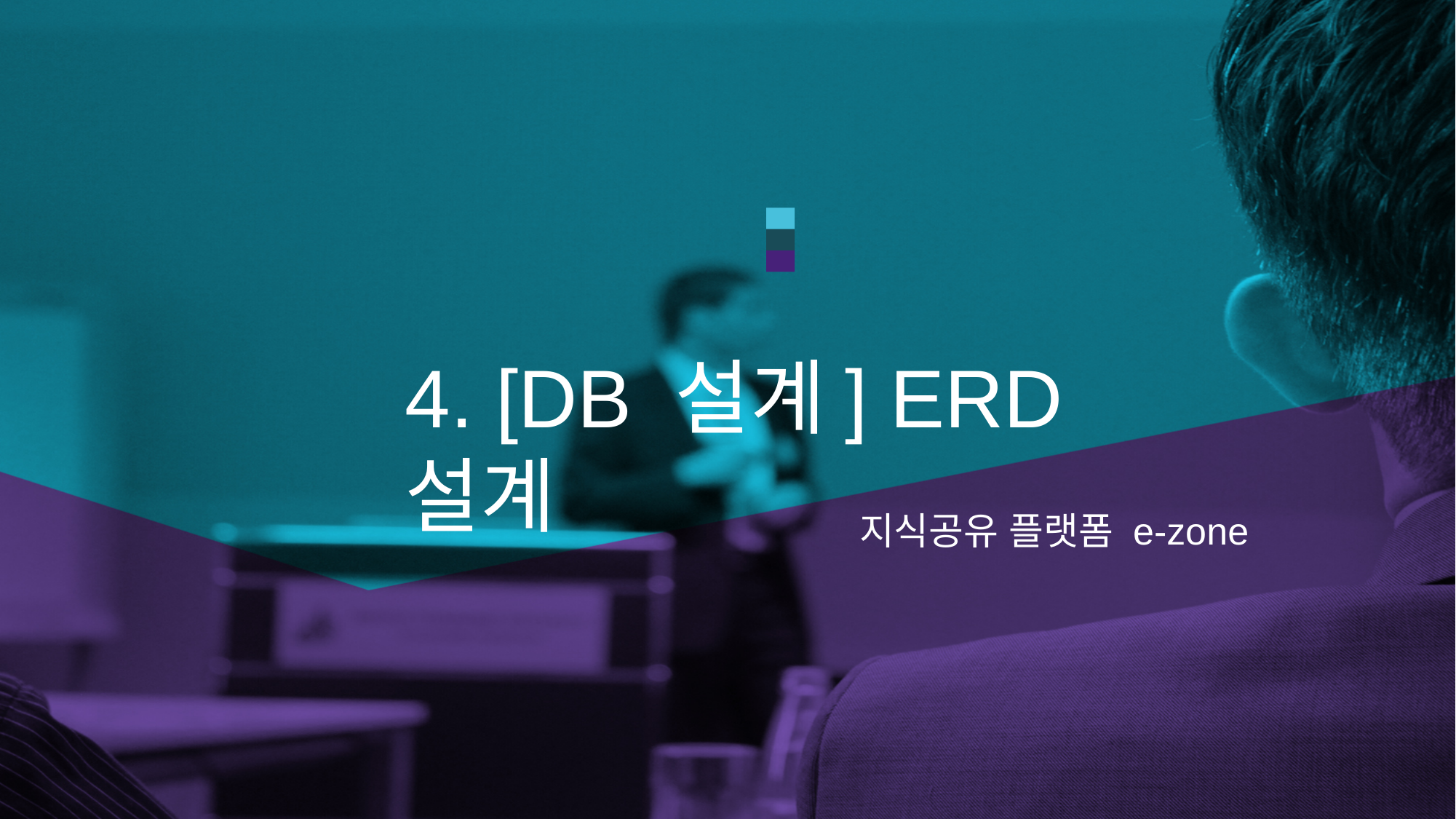

# 4. [DB 설계] ERD 설계
지식공유 플랫폼 e-zone